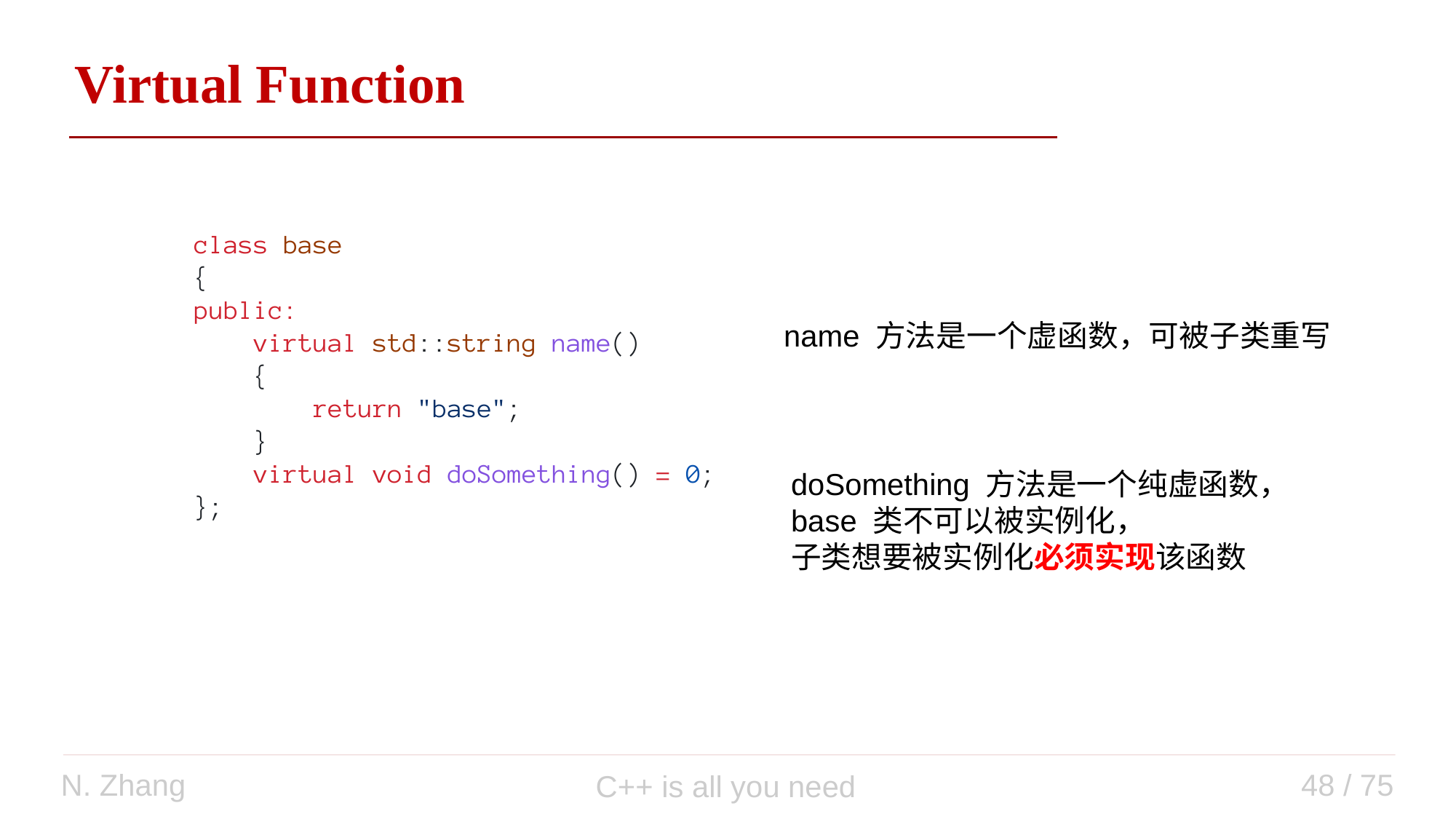

Virtual Function
class base
{
public:
    virtual std::string name()
    {
        return "base";
    }
    virtual void doSomething() = 0;
};

name 方法是一个虚函数，可被子类重写
doSomething 方法是一个纯虚函数，
base 类不可以被实例化，
子类想要被实例化必须实现该函数
N. Zhang
48 / 75
C++ is all you need